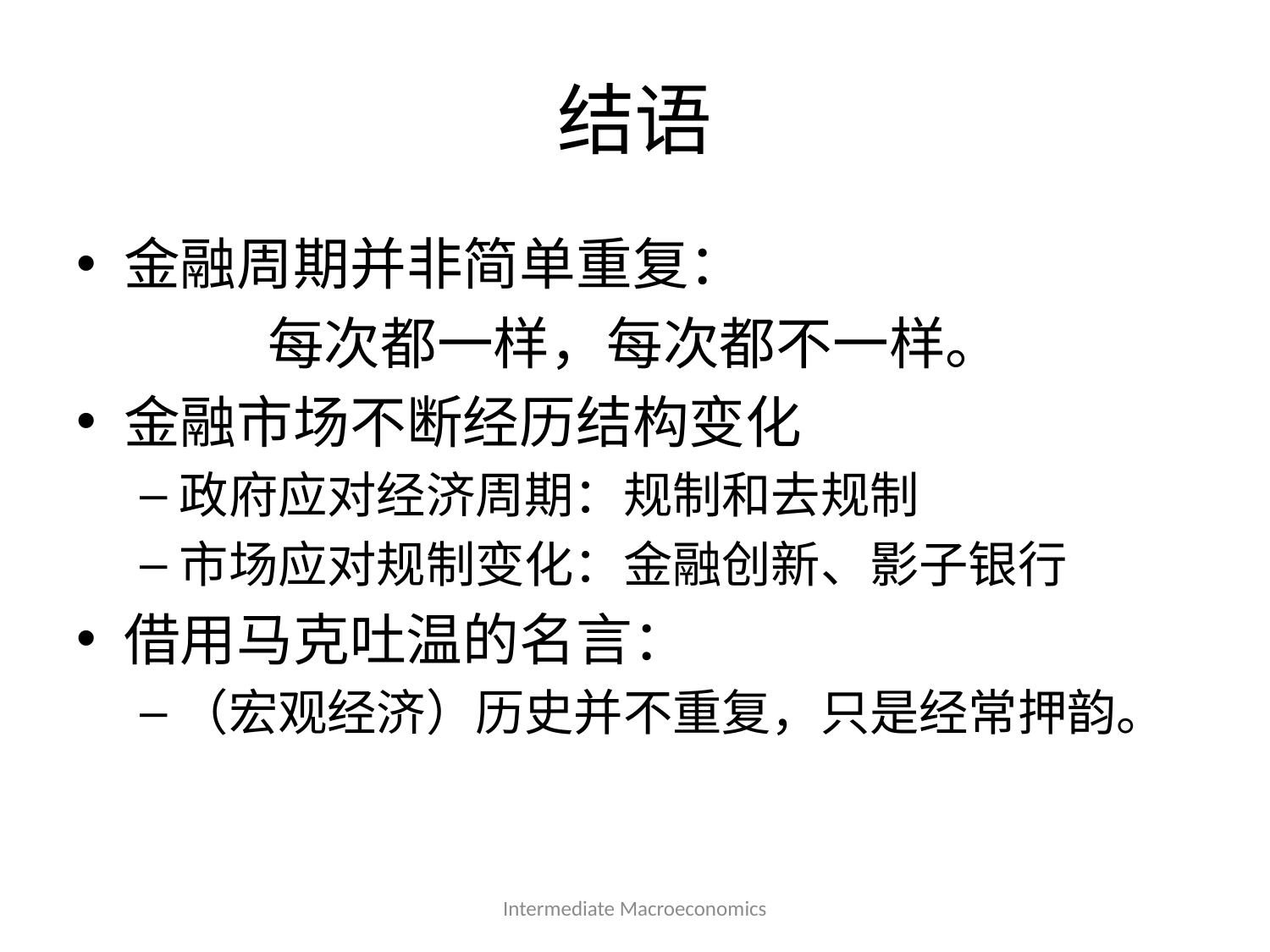

# 结语
金融周期并非简单重复：
每次都一样，每次都不一样。
金融市场不断经历结构变化
政府应对经济周期：规制和去规制
市场应对规制变化：金融创新、影子银行
借用马克吐温的名言：
（宏观经济）历史并不重复，只是经常押韵。

Intermediate Macroeconomics